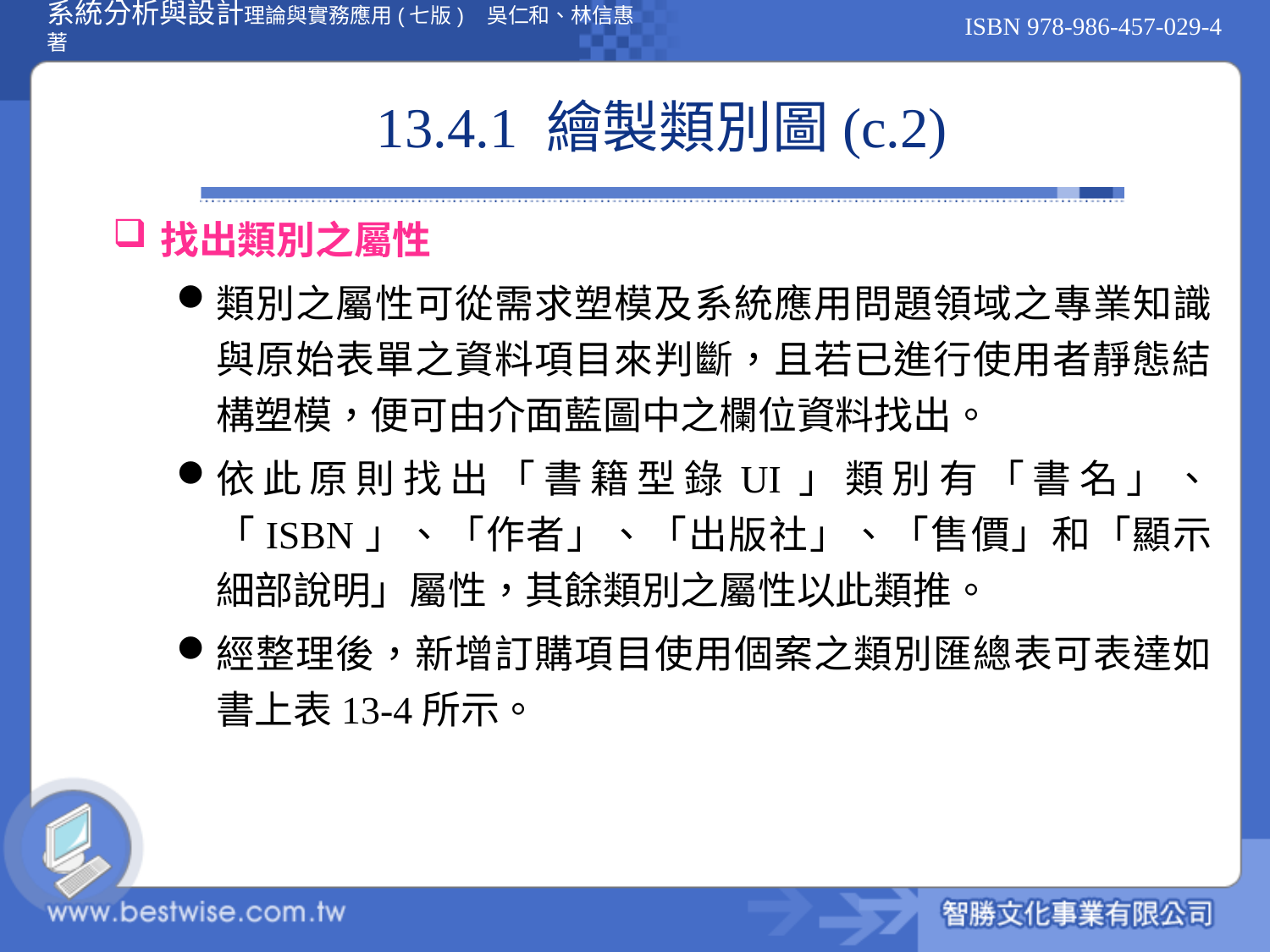

# 13.4.1 繪製類別圖(c.2)
找出類別之屬性
類別之屬性可從需求塑模及系統應用問題領域之專業知識與原始表單之資料項目來判斷，且若已進行使用者靜態結構塑模，便可由介面藍圖中之欄位資料找出。
依此原則找出「書籍型錄UI」類別有「書名」、「ISBN」、「作者」、「出版社」、「售價」和「顯示細部說明」屬性，其餘類別之屬性以此類推。
經整理後，新增訂購項目使用個案之類別匯總表可表達如書上表13-4所示。